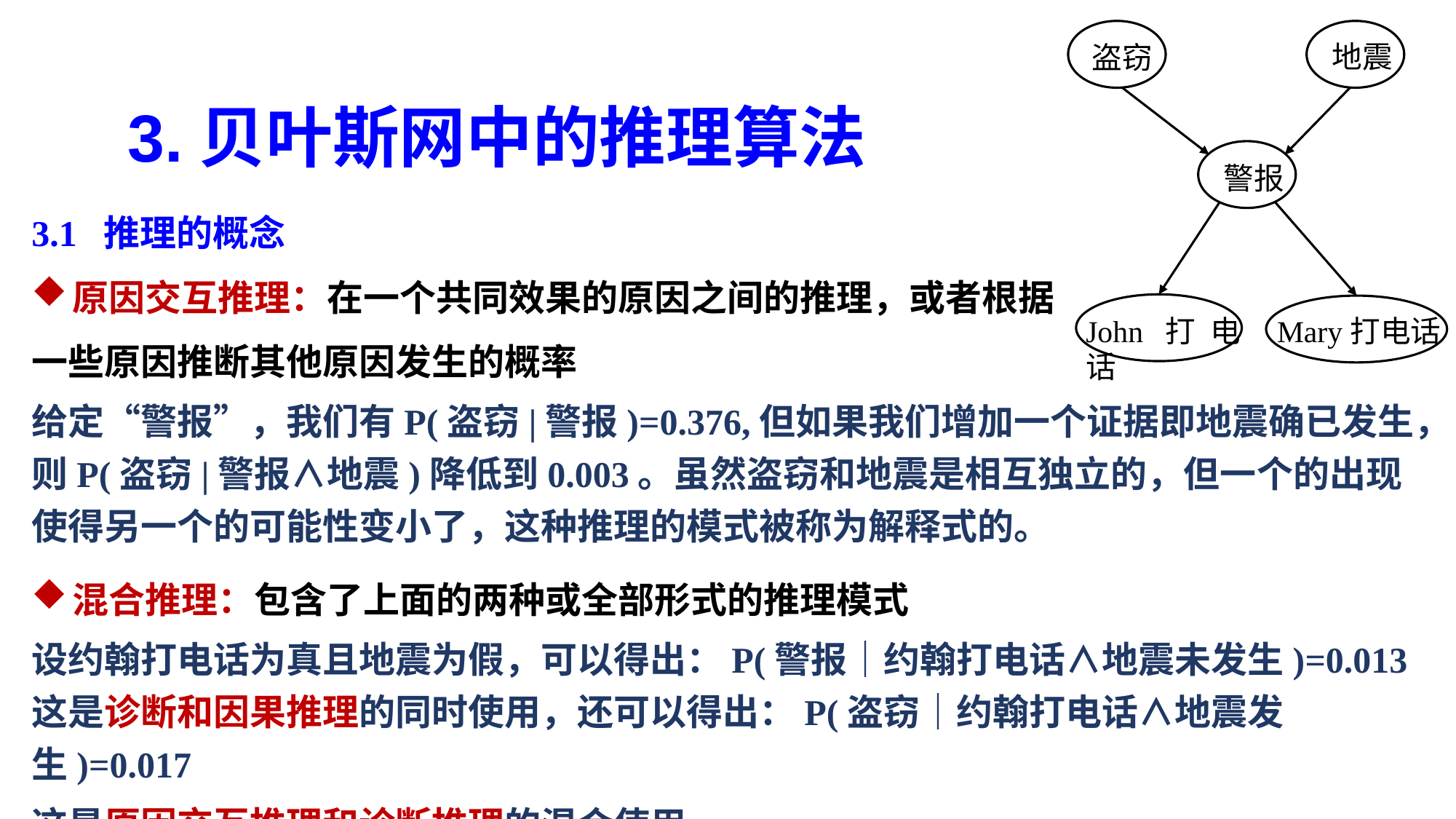

盗窃

  地震

  警报

John打电话

Mary打电话
3.贝叶斯网中的推理算法
3.1  推理的概念
原因交互推理：在一个共同效果的原因之间的推理，或者根据
一些原因推断其他原因发生的概率
给定“警报”，我们有P(盗窃|警报)=0.376,但如果我们增加一个证据即地震确已发生，则P(盗窃|警报∧地震)降低到0.003。虽然盗窃和地震是相互独立的，但一个的出现使得另一个的可能性变小了，这种推理的模式被称为解释式的。
混合推理：包含了上面的两种或全部形式的推理模式
设约翰打电话为真且地震为假，可以得出：P(警报｜约翰打电话∧地震未发生)=0.013这是诊断和因果推理的同时使用，还可以得出：P(盗窃｜约翰打电话∧地震发生)=0.017
这是原因交互推理和诊断推理的混合使用。